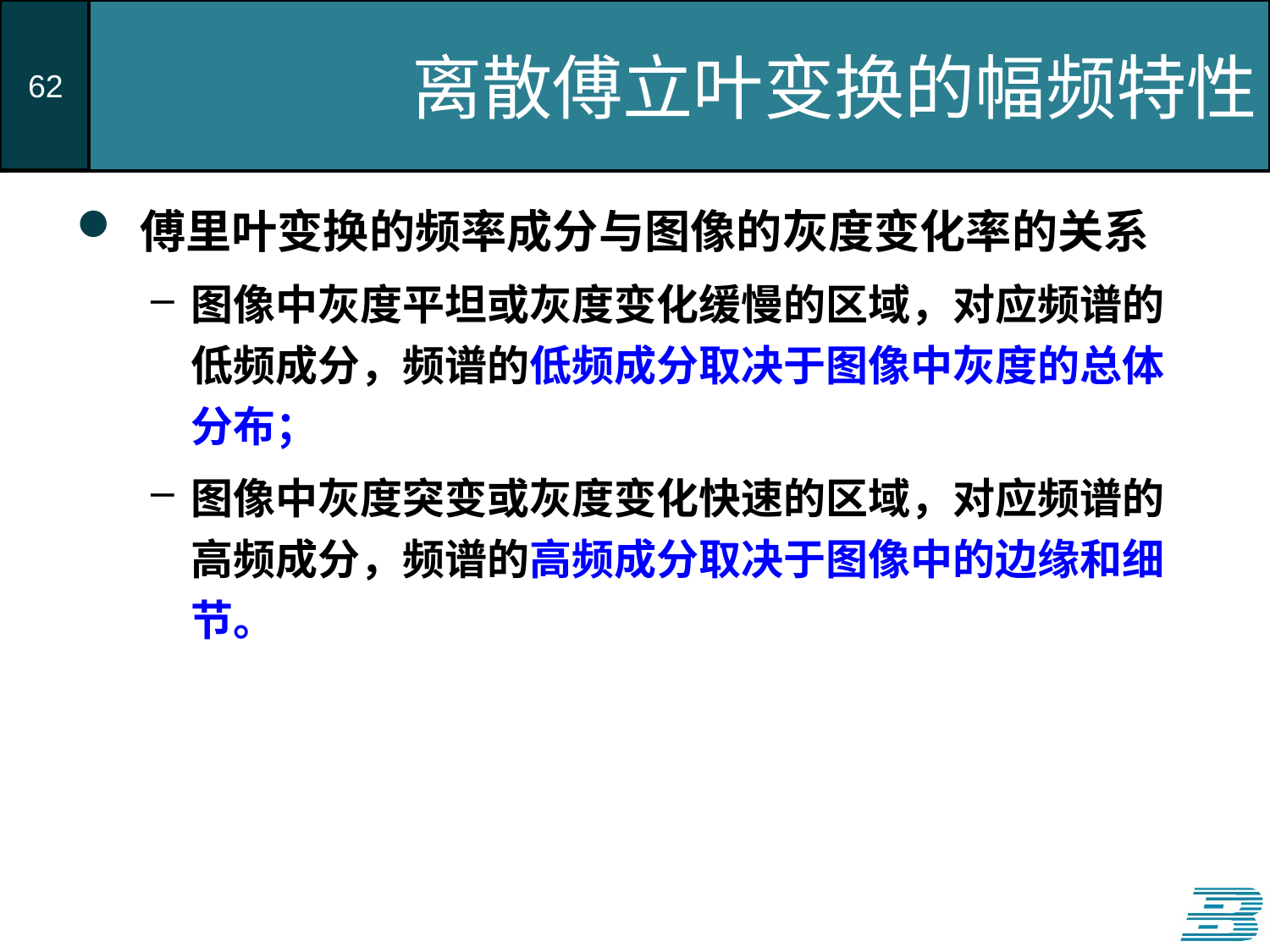

# 离散傅立叶变换的幅频特性
傅里叶变换的频率成分与图像的灰度变化率的关系
图像中灰度平坦或灰度变化缓慢的区域，对应频谱的低频成分，频谱的低频成分取决于图像中灰度的总体分布；
图像中灰度突变或灰度变化快速的区域，对应频谱的高频成分，频谱的高频成分取决于图像中的边缘和细节。